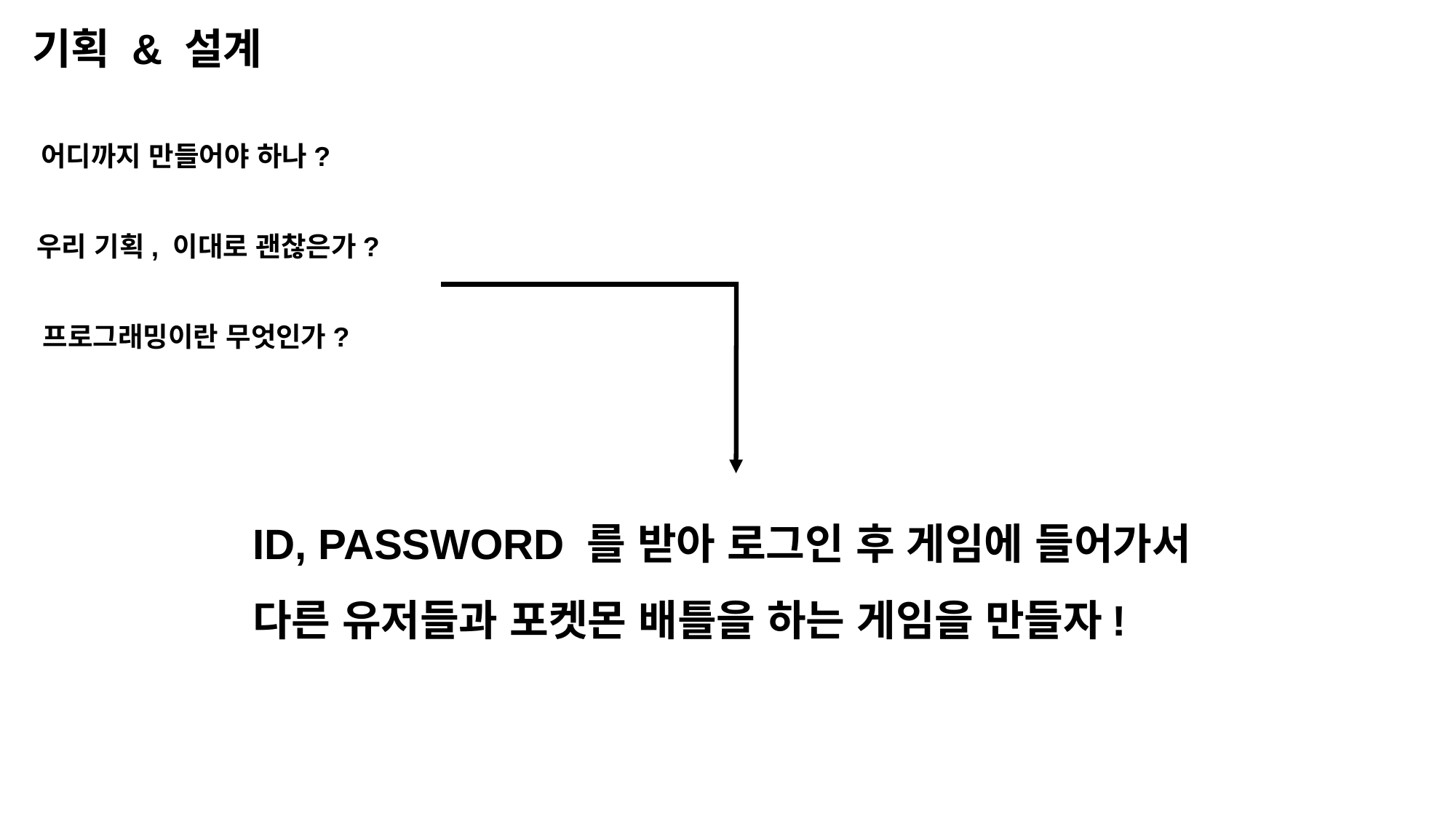

기획 & 설계
어디까지 만들어야 하나?
우리 기획, 이대로 괜찮은가?
프로그래밍이란 무엇인가?
ID, PASSWORD 를 받아 로그인 후 게임에 들어가서
다른 유저들과 포켓몬 배틀을 하는 게임을 만들자!